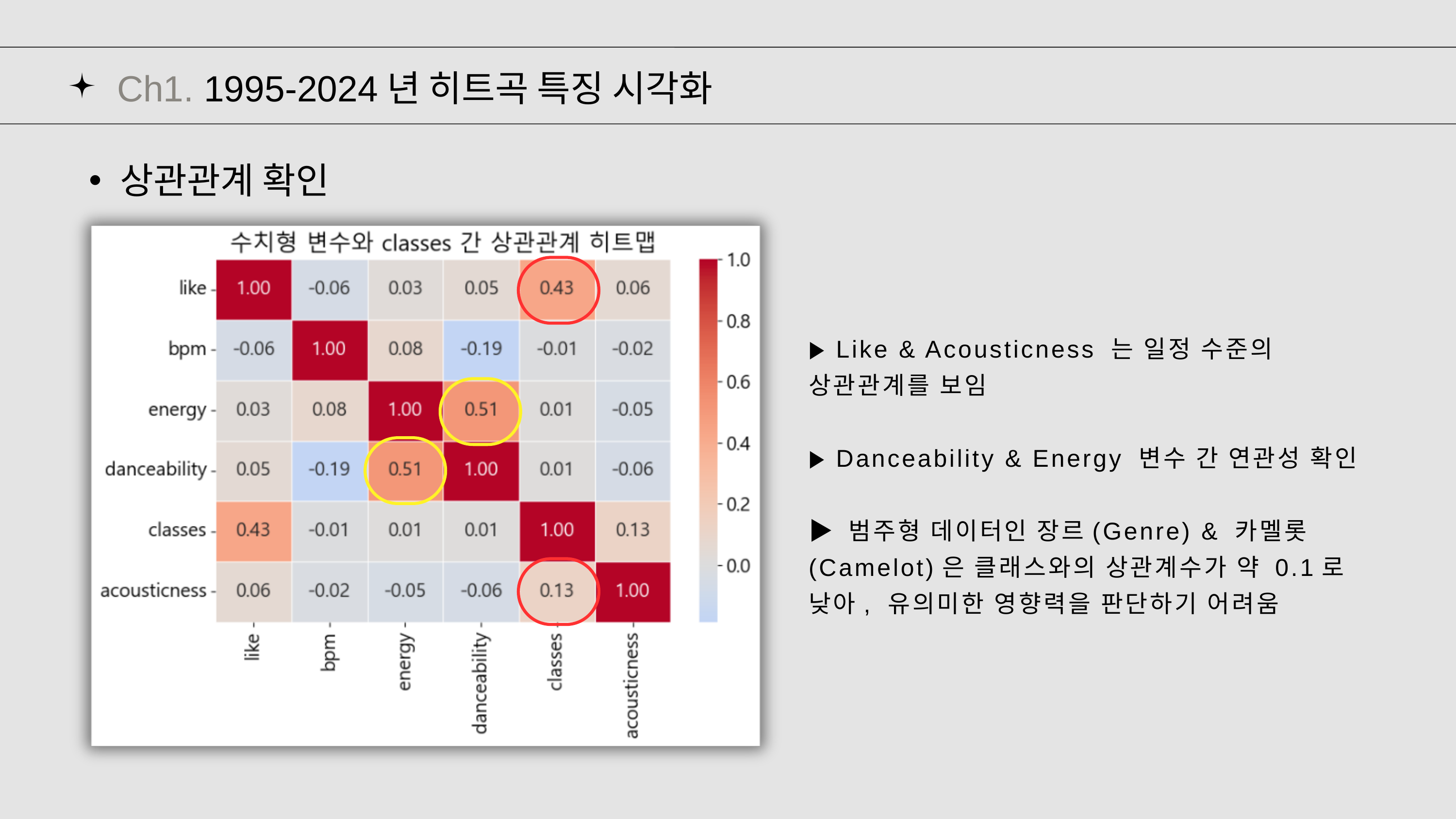

Ch1. 1995-2024년 히트곡 특징 시각화

상관관계 확인

▶️ Like & Acousticness 는 일정 수준의
상관관계를 보임

▶️ Danceability & Energy 변수 간 연관성 확인

▶️ 범주형 데이터인 장르(Genre) & 카멜롯(Camelot)은 클래스와의 상관계수가 약 0.1로
낮아, 유의미한 영향력을 판단하기 어려움